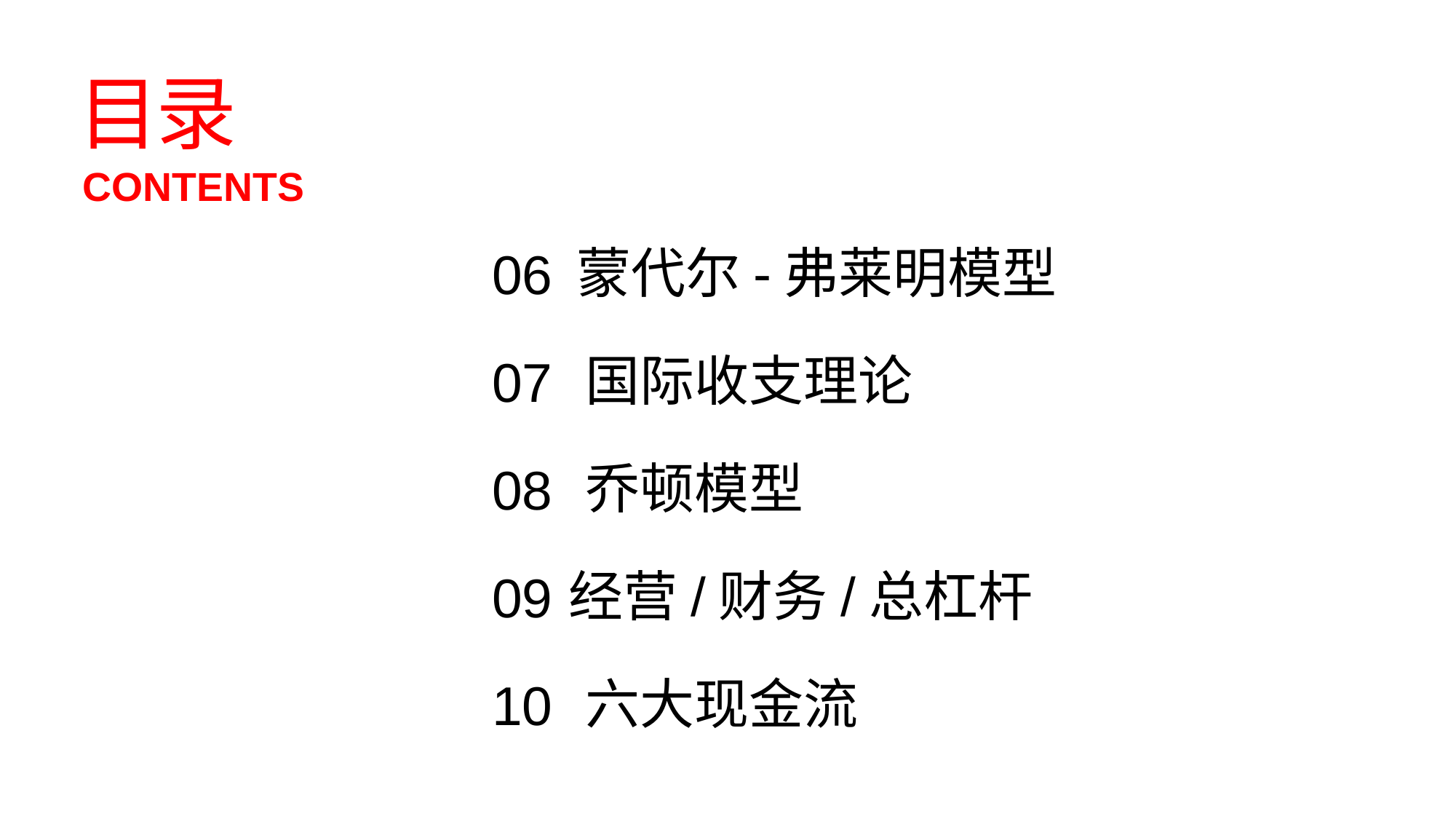

目录
CONTENTS
蒙代尔-弗莱明模型
06
国际收支理论
07
乔顿模型
08
经营/财务/总杠杆
09
六大现金流
10